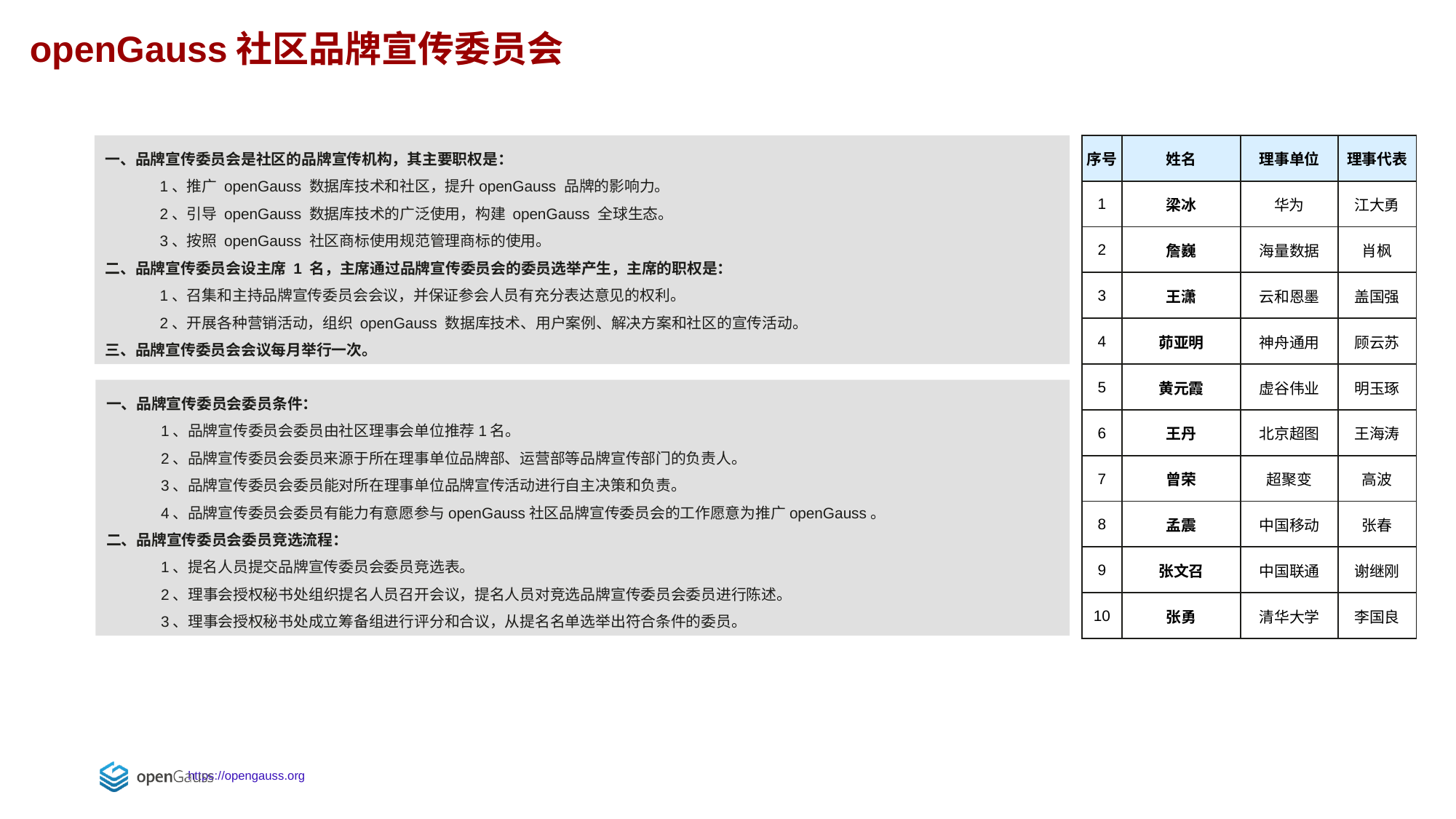

openGauss社区品牌宣传委员会
一、品牌宣传委员会是社区的品牌宣传机构，其主要职权是：
1、推广 openGauss 数据库技术和社区，提升openGauss 品牌的影响力。
2、引导 openGauss 数据库技术的广泛使用，构建 openGauss 全球生态。
3、按照 openGauss 社区商标使用规范管理商标的使用。
二、品牌宣传委员会设主席 1 名，主席通过品牌宣传委员会的委员选举产生，主席的职权是：
1、召集和主持品牌宣传委员会会议，并保证参会人员有充分表达意见的权利。
2、开展各种营销活动，组织 openGauss 数据库技术、用户案例、解决方案和社区的宣传活动。
三、品牌宣传委员会会议每月举行一次。
| 序号 | 姓名 | 理事单位 | 理事代表 |
| --- | --- | --- | --- |
| 1 | 梁冰 | 华为 | 江大勇 |
| 2 | 詹巍 | 海量数据 | 肖枫 |
| 3 | 王潇 | 云和恩墨 | 盖国强 |
| 4 | 茆亚明 | 神舟通用 | 顾云苏 |
| 5 | 黄元霞 | 虚谷伟业 | 明玉琢 |
| 6 | 王丹 | 北京超图 | 王海涛 |
| 7 | 曾荣 | 超聚变 | 高波 |
| 8 | 孟震 | 中国移动 | 张春 |
| 9 | 张文召 | 中国联通 | 谢继刚 |
| 10 | 张勇 | 清华大学 | 李国良 |
一、品牌宣传委员会委员条件：
1、品牌宣传委员会委员由社区理事会单位推荐1名。
2、品牌宣传委员会委员来源于所在理事单位品牌部、运营部等品牌宣传部门的负责人。
3、品牌宣传委员会委员能对所在理事单位品牌宣传活动进行自主决策和负责。
4、品牌宣传委员会委员有能力有意愿参与openGauss社区品牌宣传委员会的工作愿意为推广openGauss。
二、品牌宣传委员会委员竞选流程：
1、提名人员提交品牌宣传委员会委员竞选表。
2、理事会授权秘书处组织提名人员召开会议，提名人员对竞选品牌宣传委员会委员进行陈述。
3、理事会授权秘书处成立筹备组进行评分和合议，从提名名单选举出符合条件的委员。